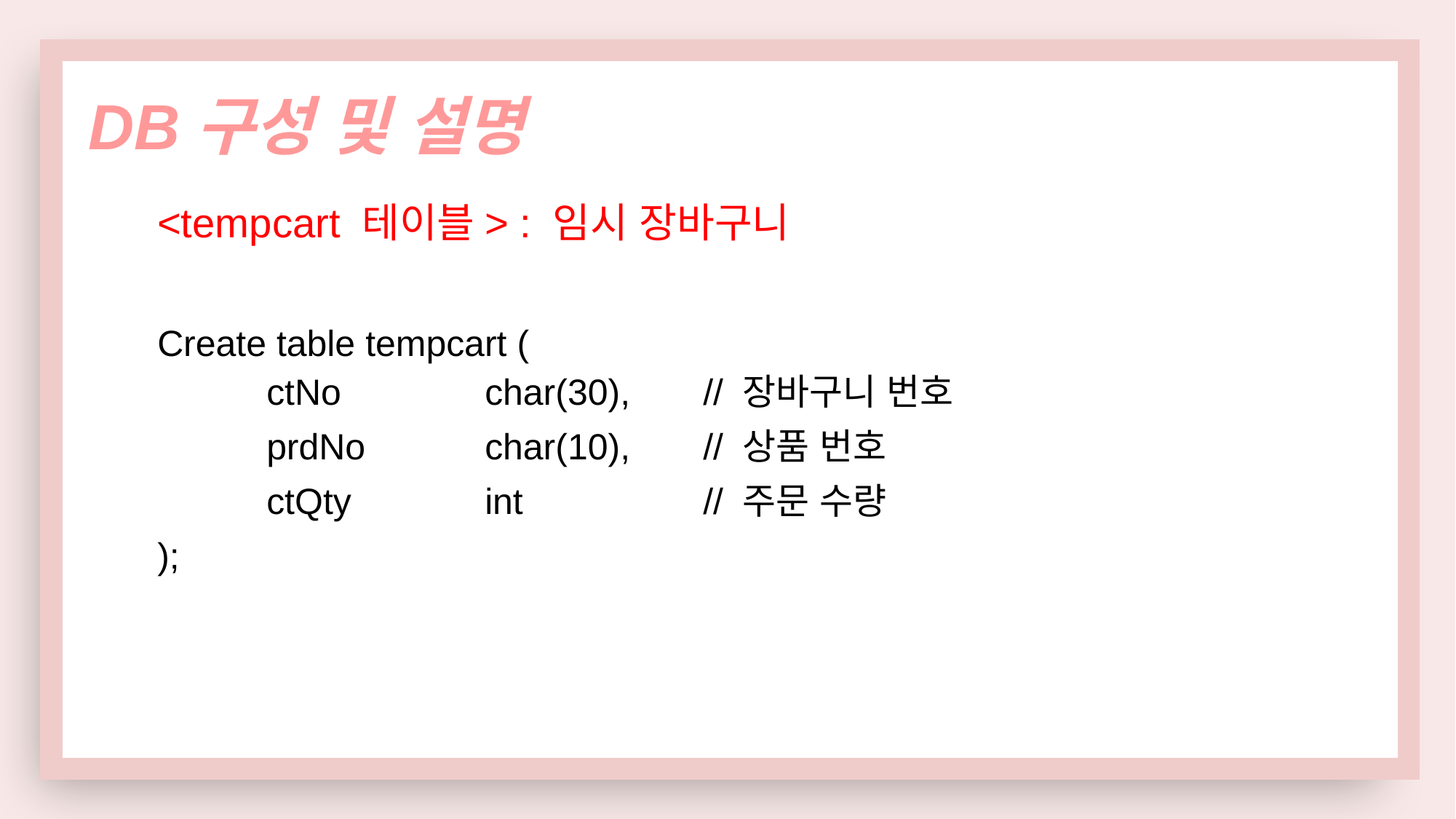

DB구성 및 설명
<tempcart 테이블> : 임시 장바구니

Create table tempcart (
	ctNo		char(30),	// 장바구니 번호
	prdNo		char(10),	// 상품 번호
	ctQty		int		// 주문 수량
);